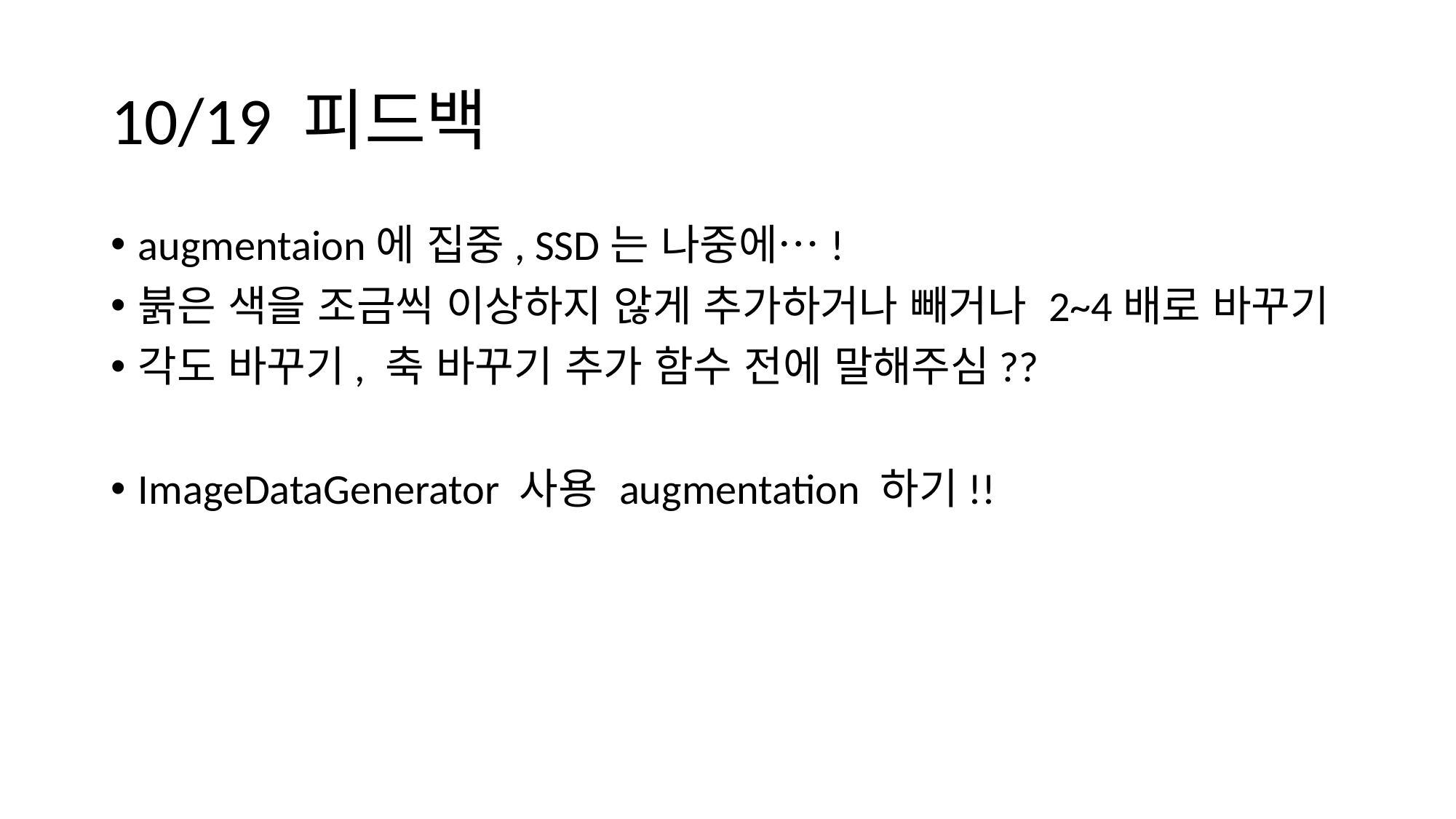

# 10/19 피드백
augmentaion에 집중, SSD는 나중에…!
붉은 색을 조금씩 이상하지 않게 추가하거나 빼거나 2~4배로 바꾸기
각도 바꾸기, 축 바꾸기 추가 함수 전에 말해주심??

ImageDataGenerator 사용 augmentation 하기!!